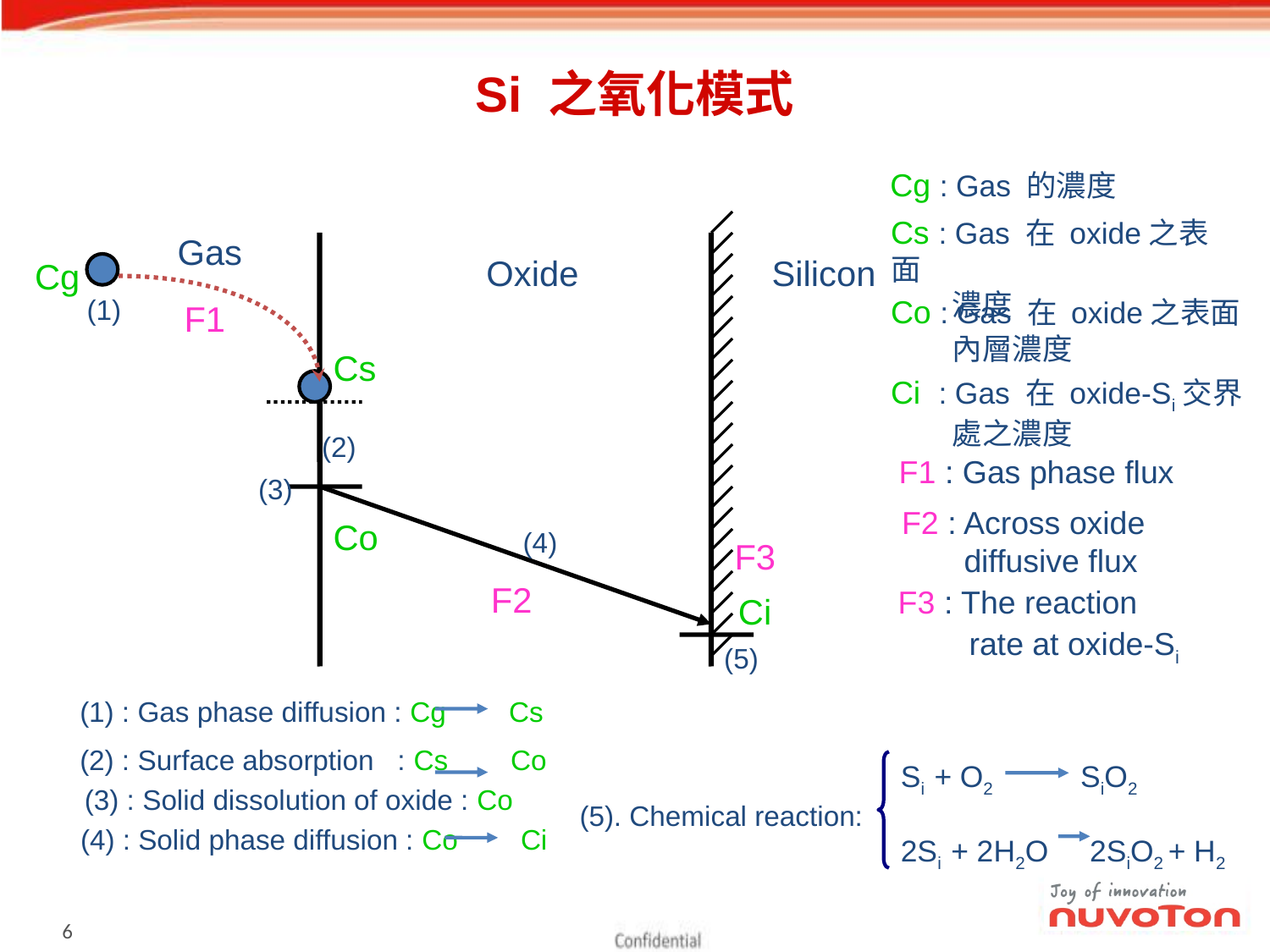

# Si 之氧化模式
Cg : Gas 的濃度
Cs : Gas 在 oxide之表面
        濃度
Co : Gas 在 oxide之表面
        內層濃度
Ci  : Gas 在 oxide-Si交界
        處之濃度
Cg
Cs
Co
Ci

Gas

Oxide
Silicon

(1)

(1) : Gas phase diffusion : Cg        Cs

F1
F1 : Gas phase flux
F2 : Across oxide
       diffusive flux
F3 : The reaction
        rate at oxide-Si
F3
F2
(2)
(2) : Surface absorption   : Cs        Co

(3)
(3) : Solid dissolution of oxide : Co

(4)
(4) : Solid phase diffusion : Co        Ci

(5)
                                         Si  + O2           SiO2
(5). Chemical reaction:
                                         2Si  + 2H2O     2SiO2 + H2

6